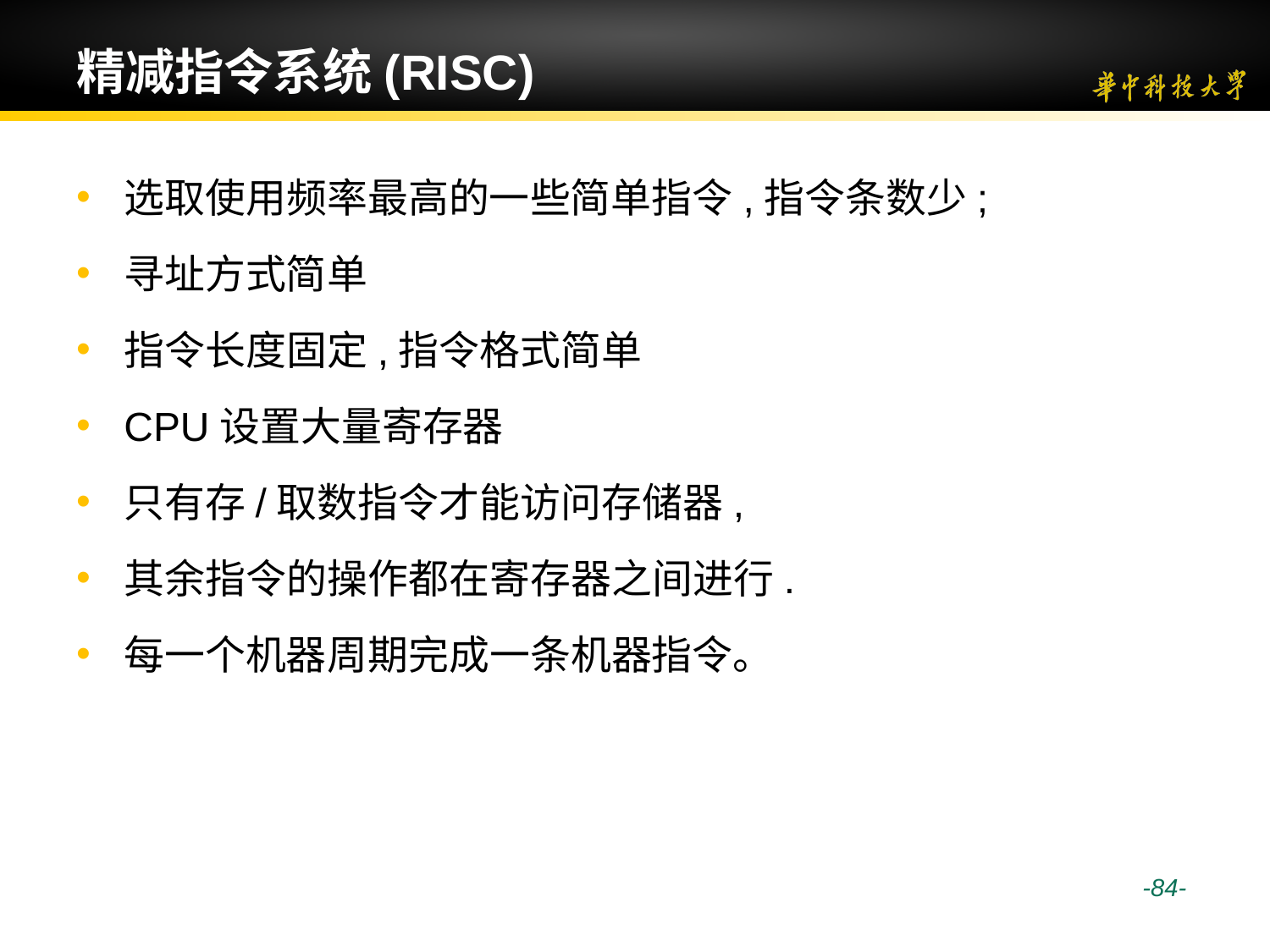

# 精减指令系统(RISC)
选取使用频率最高的一些简单指令,指令条数少;
寻址方式简单
指令长度固定,指令格式简单
CPU设置大量寄存器
只有存/取数指令才能访问存储器,
其余指令的操作都在寄存器之间进行.
每一个机器周期完成一条机器指令。

 -84-